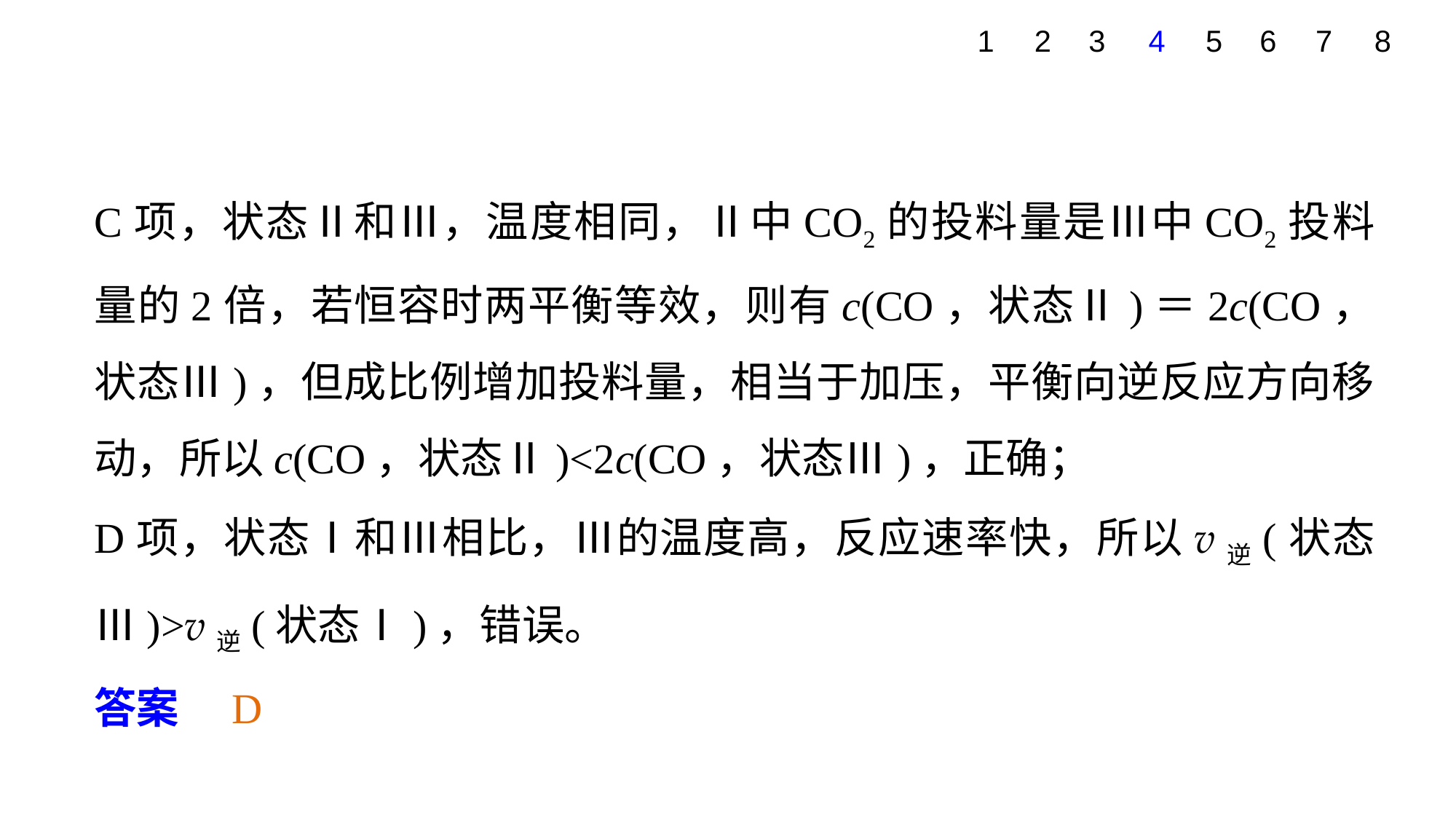

7
1
2
3
4
5
6
8
C项，状态Ⅱ和Ⅲ，温度相同，Ⅱ中CO2的投料量是Ⅲ中CO2投料量的2倍，若恒容时两平衡等效，则有c(CO，状态Ⅱ)＝2c(CO，状态Ⅲ)，但成比例增加投料量，相当于加压，平衡向逆反应方向移动，所以c(CO，状态Ⅱ)<2c(CO，状态Ⅲ)，正确；
D项，状态Ⅰ和Ⅲ相比，Ⅲ的温度高，反应速率快，所以v逆(状态Ⅲ)>v逆(状态Ⅰ)，错误。
答案　D